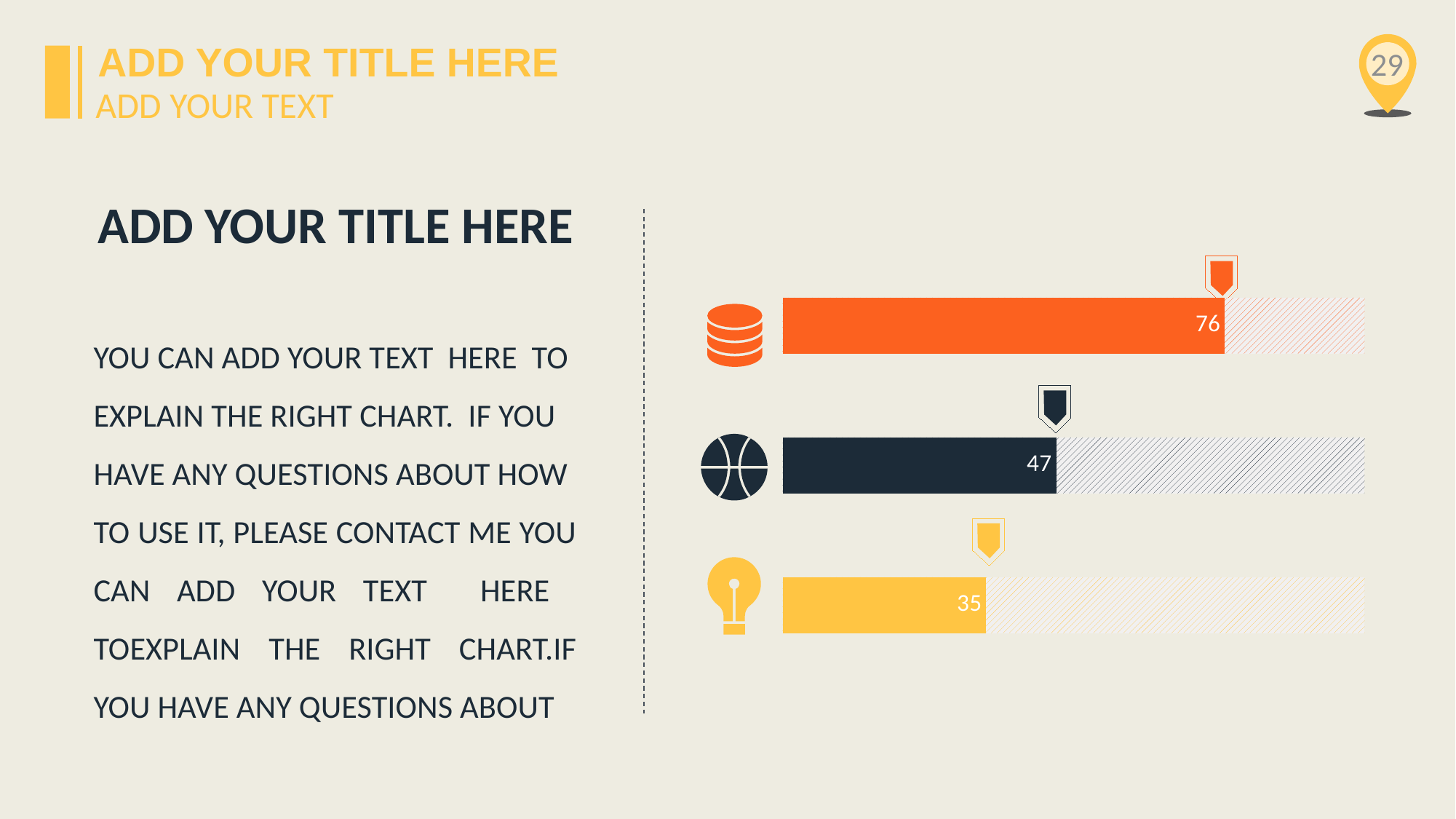

ADD YOUR TITLE HERE
29

ADD YOUR TEXT
ADD YOUR TITLE HERE

### Chart

| Category | 系列 1 | 系列 2 |
|---|---|---|
| 类别 1 | 100.0 | 35.0 |
| 类别 2 | 100.0 | 47.0 |
| 类别 3 | 100.0 | 76.0 |

YOU CAN ADD YOUR TEXT  HERE  TO
EXPLAIN THE RIGHT CHART.  IF YOU
HAVE ANY QUESTIONS ABOUT HOW
TO USE IT, PLEASE CONTACT ME YOU CAN ADD YOUR TEXT  HERE  TOEXPLAIN THE RIGHT CHART.IF YOU HAVE ANY QUESTIONS ABOUT